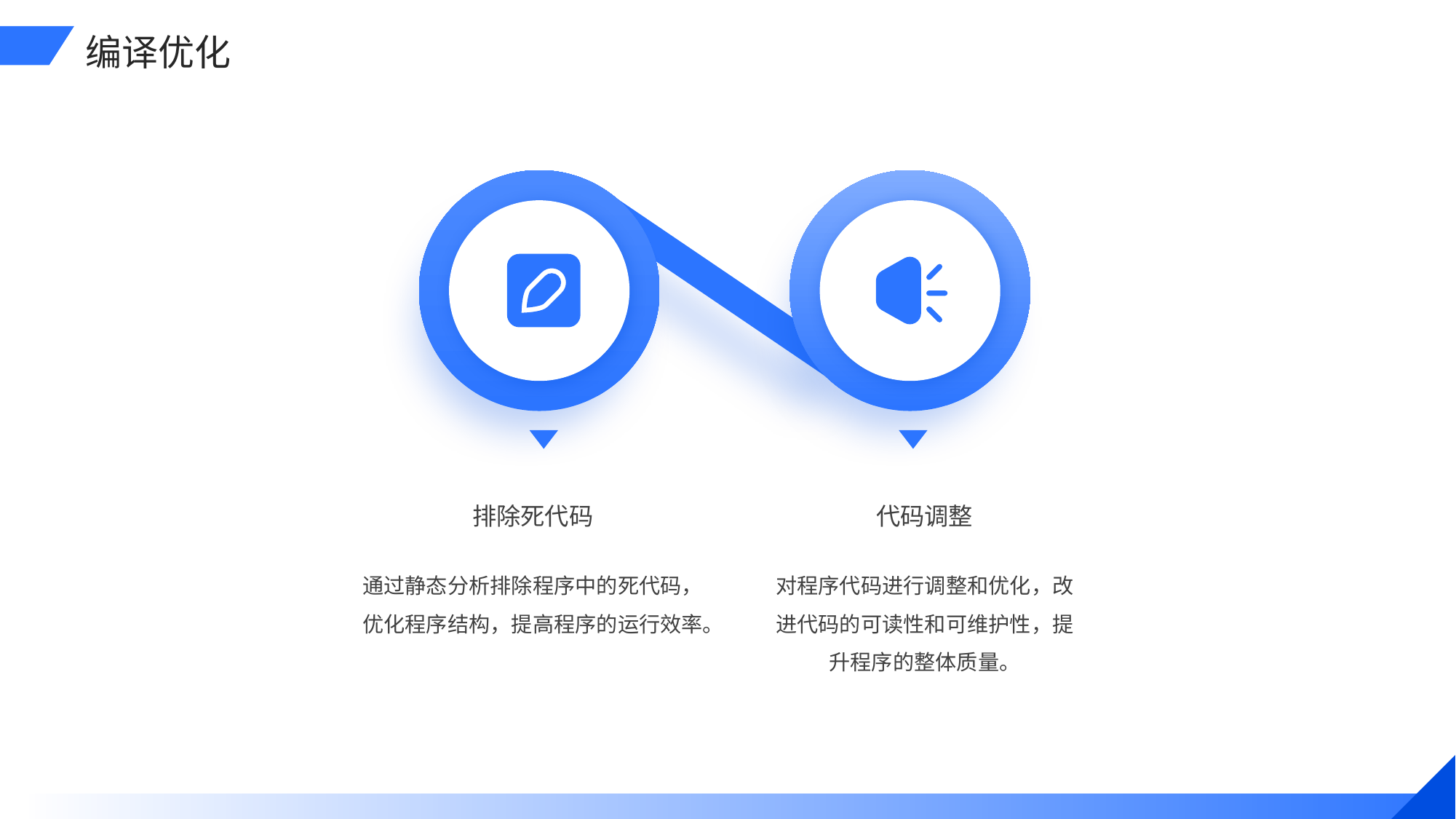

编译优化

排除死代码
代码调整
通过静态分析排除程序中的死代码，优化程序结构，提高程序的运行效率。
对程序代码进行调整和优化，改进代码的可读性和可维护性，提升程序的整体质量。